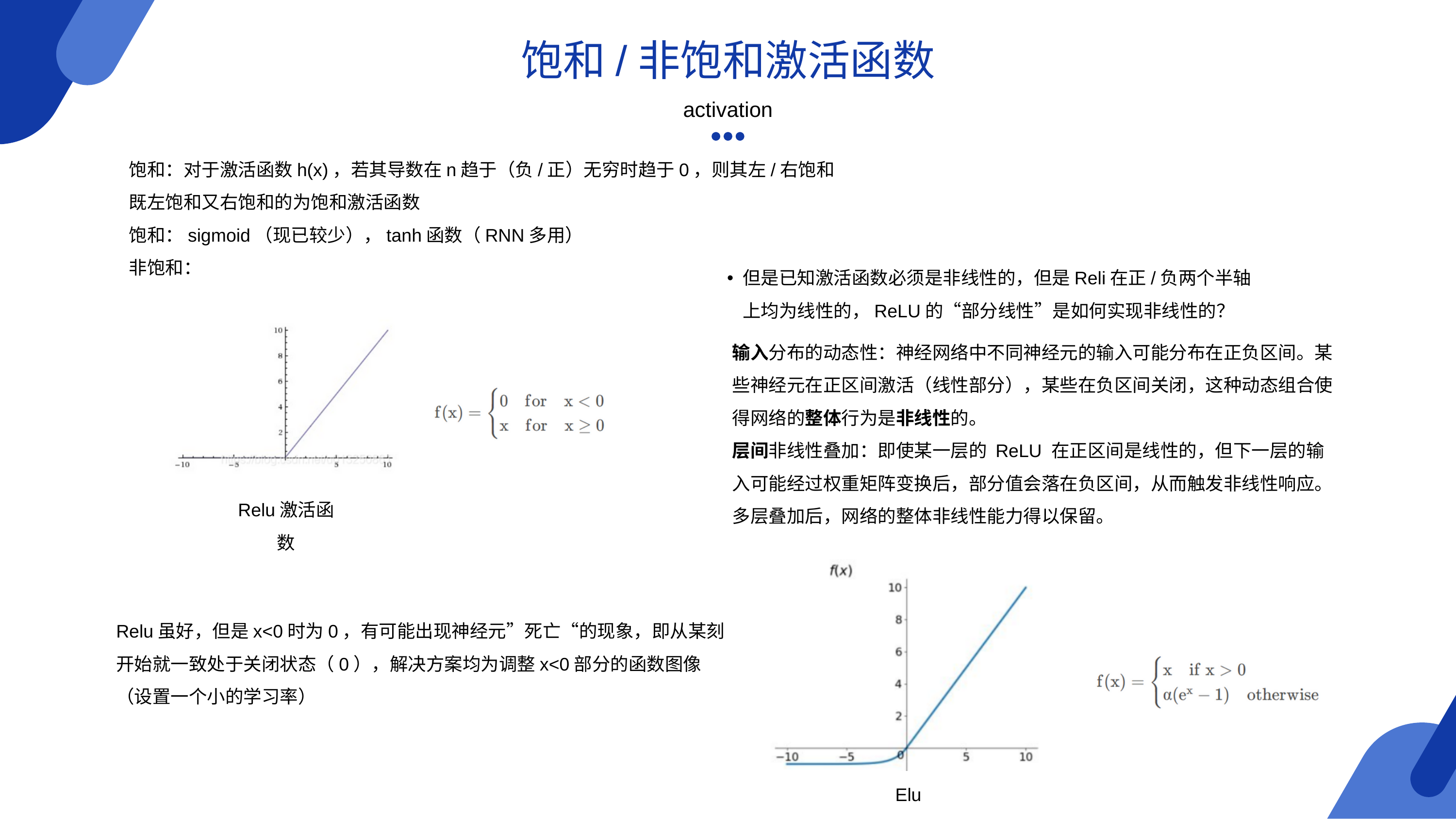

饱和/非饱和激活函数
activation

饱和：对于激活函数h(x)，若其导数在n趋于（负/正）无穷时趋于0，则其左/右饱和
既左饱和又右饱和的为饱和激活函数
饱和：sigmoid（现已较少），tanh函数（RNN多用）
非饱和：

但是已知激活函数必须是非线性的，但是Reli在正/负两个半轴上均为线性的，ReLU的“部分线性”是如何实现非线性的？

输入分布的动态性：神经网络中不同神经元的输入可能分布在正负区间。某些神经元在正区间激活（线性部分），某些在负区间关闭，这种动态组合使得网络的整体行为是非线性的。
层间非线性叠加：即使某一层的 ReLU 在正区间是线性的，但下一层的输入可能经过权重矩阵变换后，部分值会落在负区间，从而触发非线性响应。多层叠加后，网络的整体非线性能力得以保留。

Relu激活函数

Relu虽好，但是x<0时为0，有可能出现神经元”死亡“的现象，即从某刻开始就一致处于关闭状态（0），解决方案均为调整x<0部分的函数图像（设置一个小的学习率）

Elu